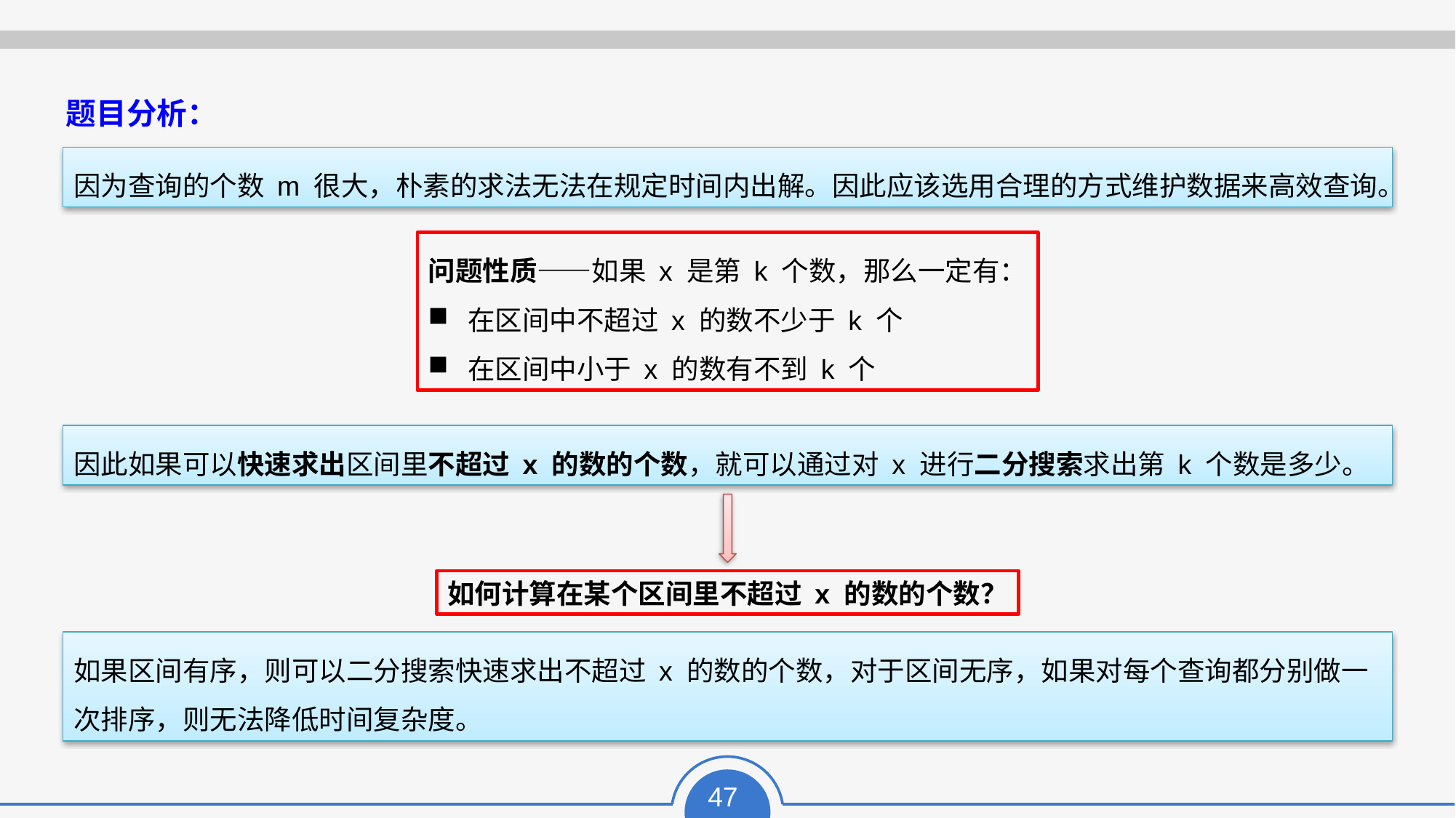

题目分析：
因为查询的个数 m 很大，朴素的求法无法在规定时间内出解。因此应该选用合理的方式维护数据来高效查询。
问题性质——如果 x 是第 k 个数，那么一定有：
  在区间中不超过 x 的数不少于 k 个
  在区间中小于 x 的数有不到 k 个
因此如果可以快速求出区间里不超过 x 的数的个数，就可以通过对 x 进行二分搜索求出第 k 个数是多少。

如何计算在某个区间里不超过 x 的数的个数？
如果区间有序，则可以二分搜索快速求出不超过 x 的数的个数，对于区间无序，如果对每个查询都分别做一次排序，则无法降低时间复杂度。